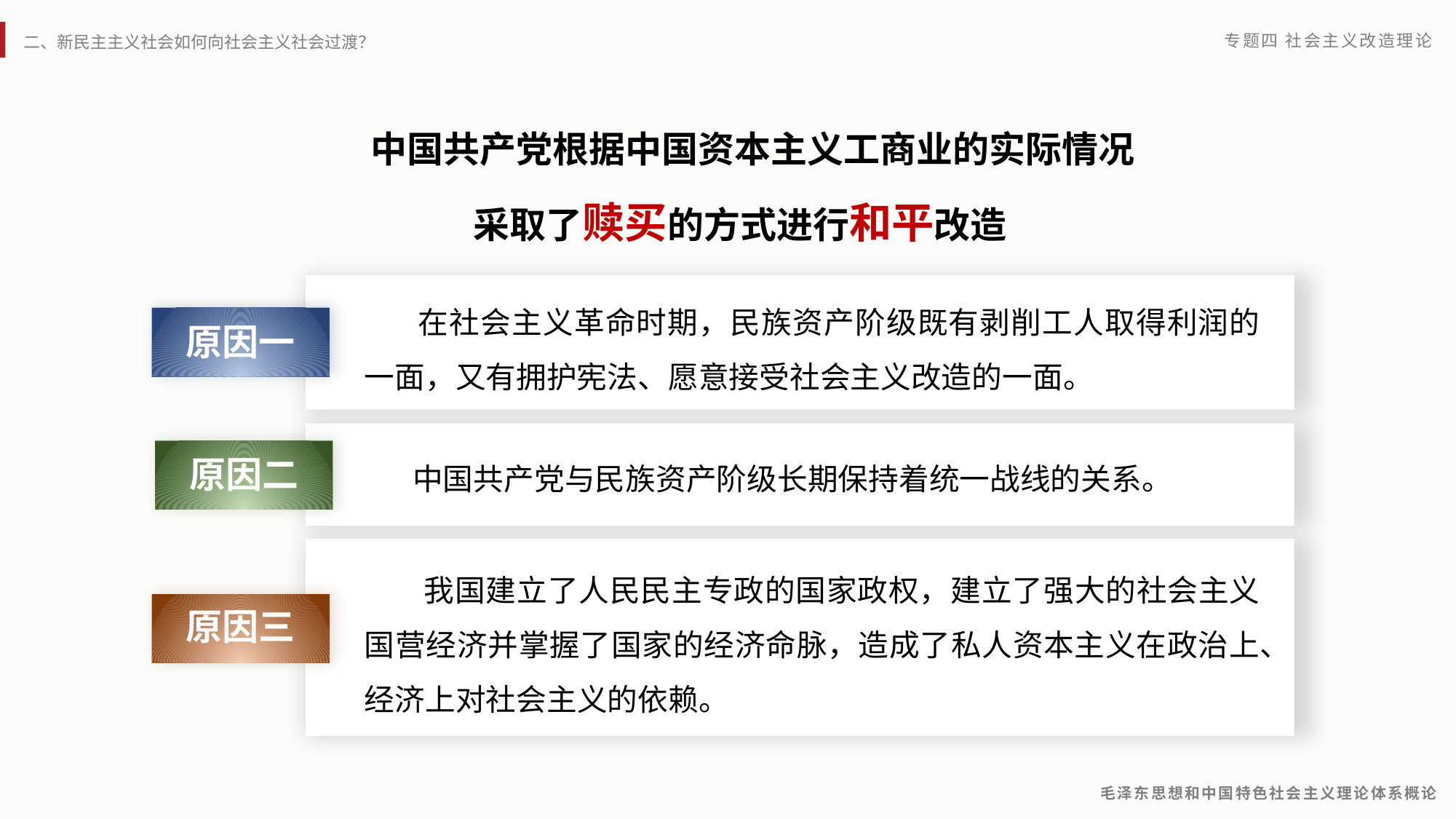

中国共产党根据中国资本主义工商业的实际情况
  采取了赎买的方式进行和平改造

      在社会主义革命时期，民族资产阶级既有剥削工人取得利润的一面，又有拥护宪法、愿意接受社会主义改造的一面。

原因一

       中国共产党与民族资产阶级长期保持着统一战线的关系。

原因二

       我国建立了人民民主专政的国家政权，建立了强大的社会主义国营经济并掌握了国家的经济命脉，造成了私人资本主义在政治上、经济上对社会主义的依赖。

原因三